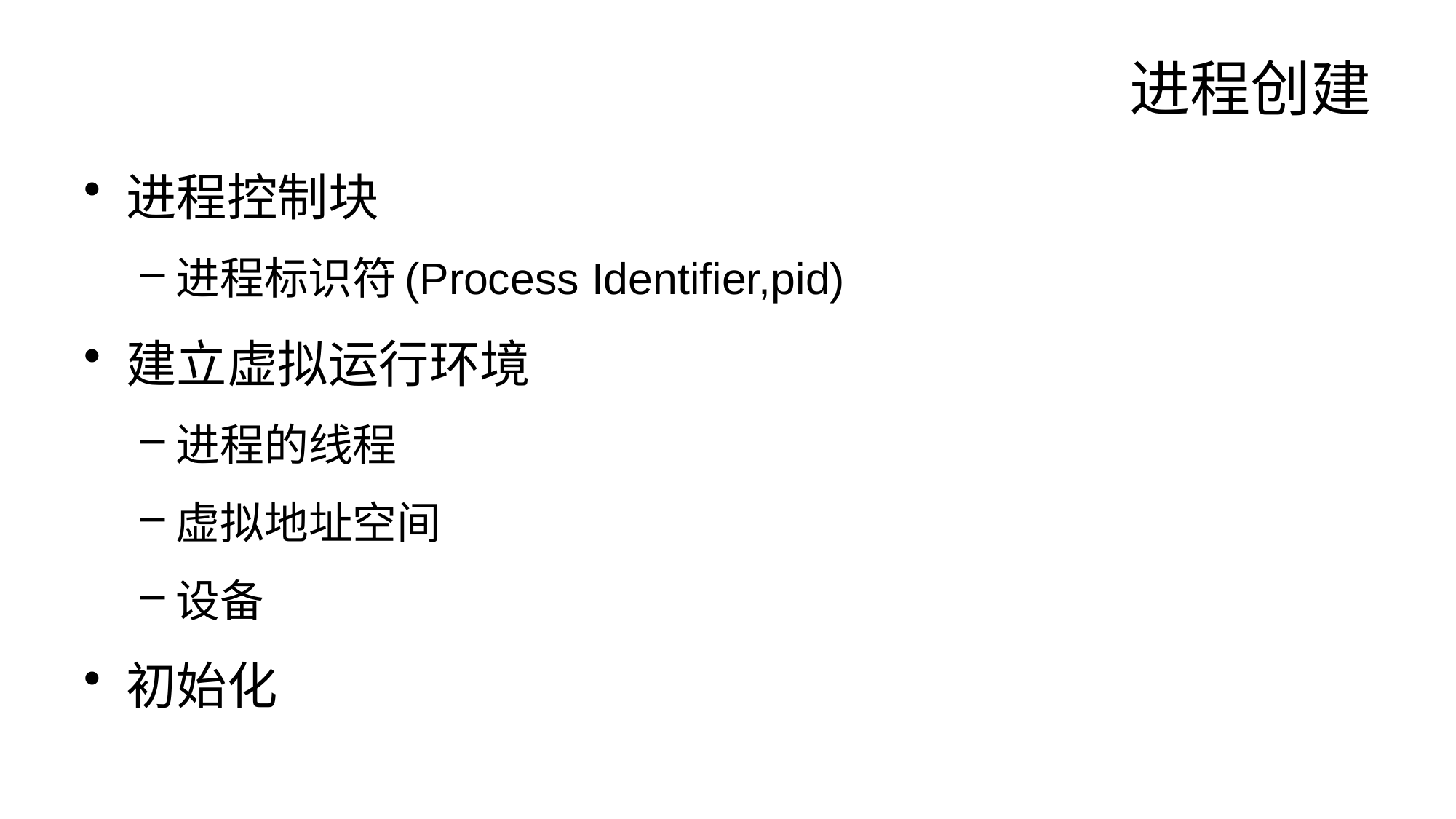

# 进程创建
进程控制块
进程标识符(Process Identifier,pid)
建立虚拟运行环境
进程的线程
虚拟地址空间
设备
初始化